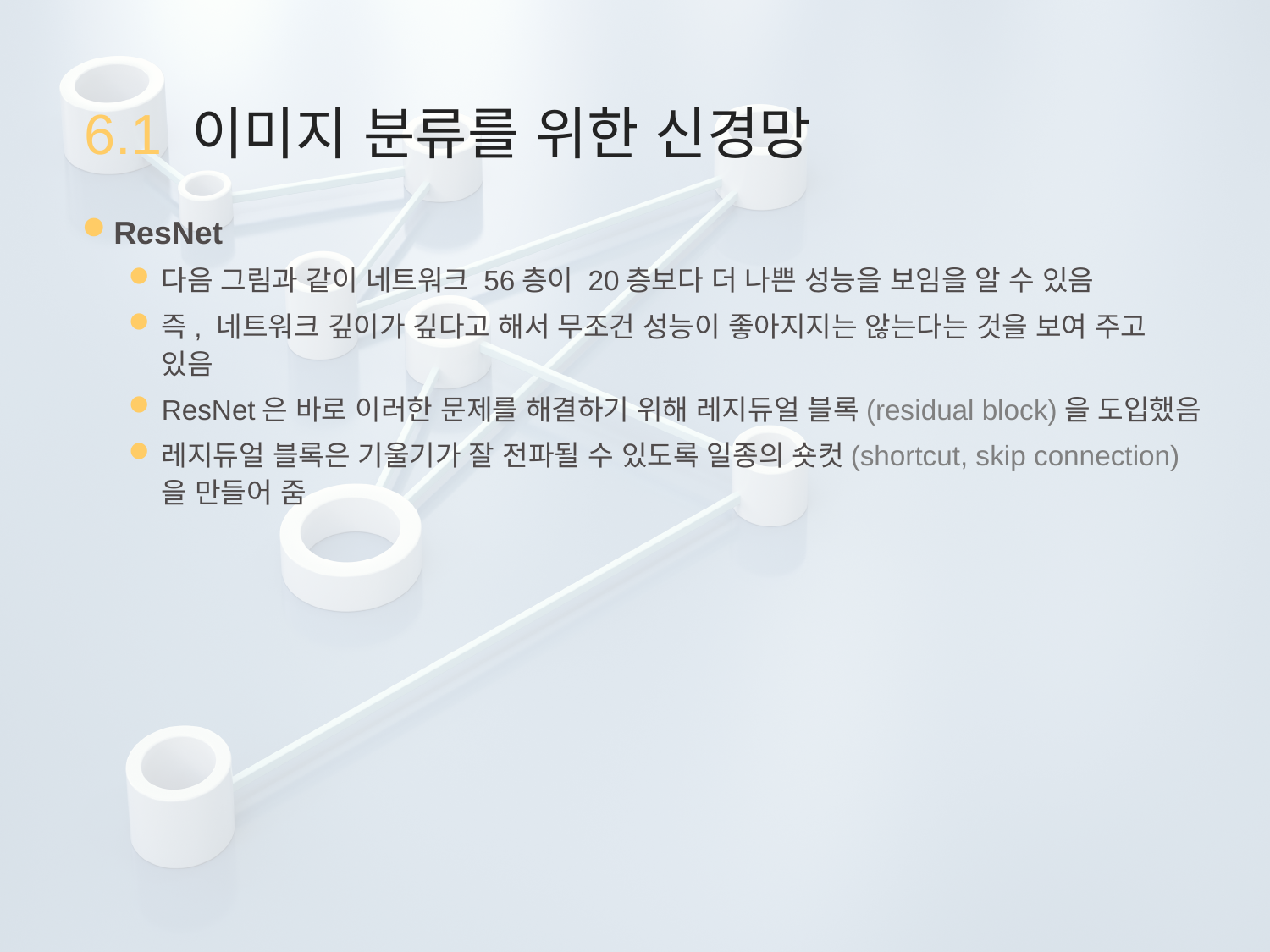

# 6.1 이미지 분류를 위한 신경망
ResNet
다음 그림과 같이 네트워크 56층이 20층보다 더 나쁜 성능을 보임을 알 수 있음
즉, 네트워크 깊이가 깊다고 해서 무조건 성능이 좋아지지는 않는다는 것을 보여 주고 있음
ResNet은 바로 이러한 문제를 해결하기 위해 레지듀얼 블록(residual block)을 도입했음
레지듀얼 블록은 기울기가 잘 전파될 수 있도록 일종의 숏컷(shortcut, skip connection)을 만들어 줌